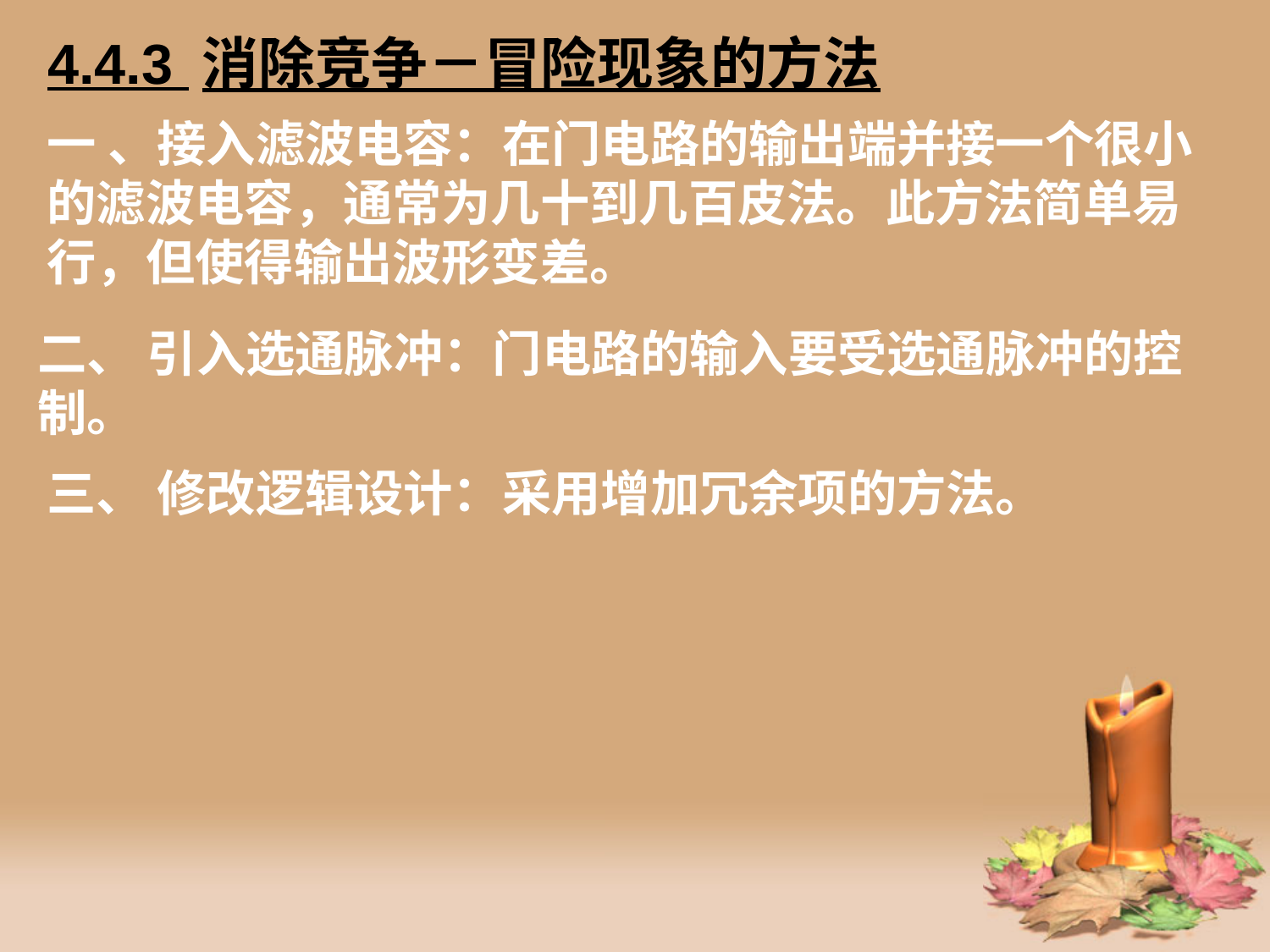

# 4.4.3 消除竞争－冒险现象的方法
一 、接入滤波电容：在门电路的输出端并接一个很小的滤波电容，通常为几十到几百皮法。此方法简单易行，但使得输出波形变差。
二、 引入选通脉冲：门电路的输入要受选通脉冲的控制。
三、 修改逻辑设计：采用增加冗余项的方法。